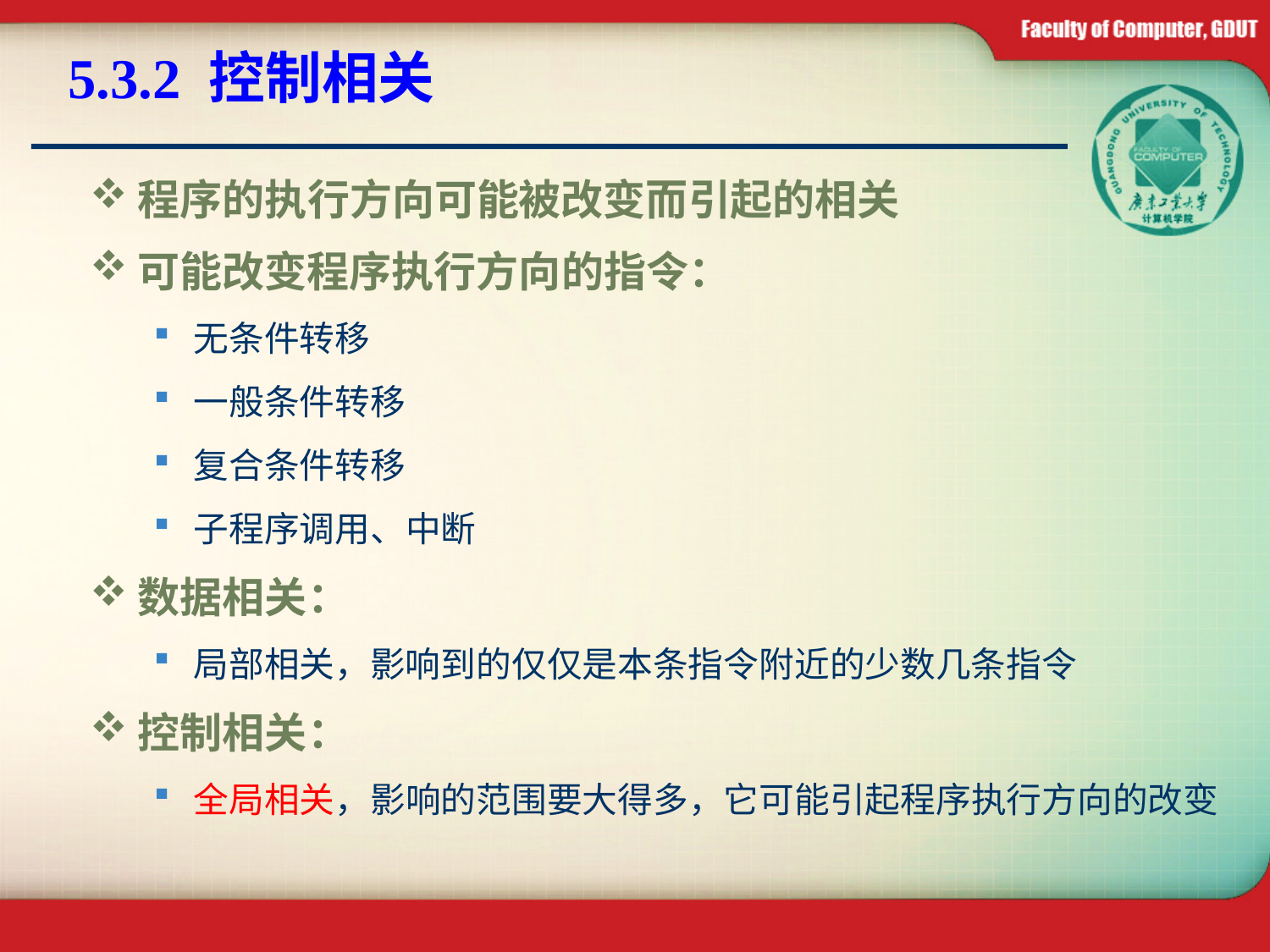

# 5.3.2 控制相关
程序的执行方向可能被改变而引起的相关
可能改变程序执行方向的指令：
无条件转移
一般条件转移
复合条件转移
子程序调用、中断
数据相关：
局部相关，影响到的仅仅是本条指令附近的少数几条指令
控制相关：
全局相关，影响的范围要大得多，它可能引起程序执行方向的改变